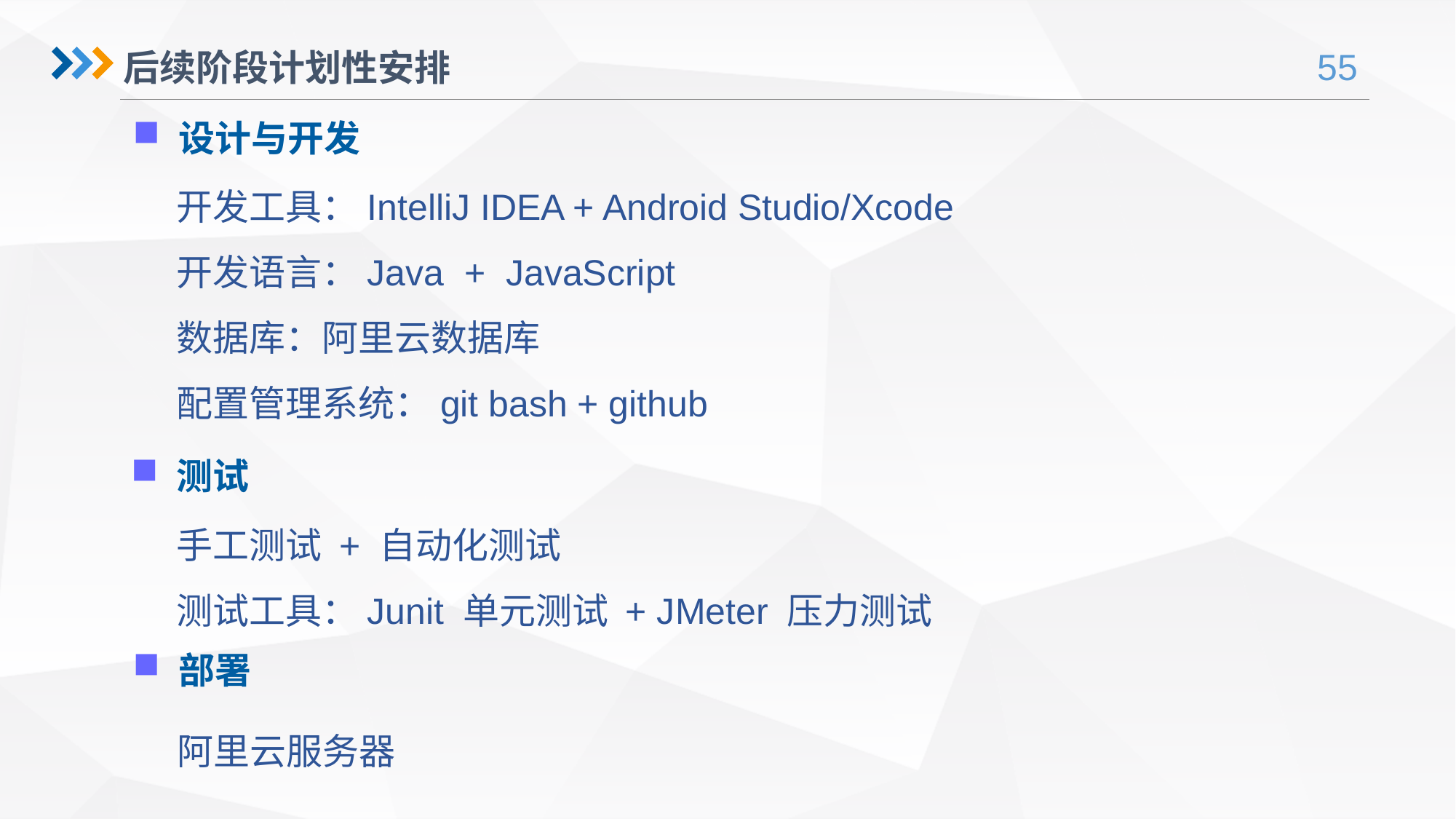

后续阶段计划性安排
设计与开发
开发工具：IntelliJ IDEA + Android Studio/Xcode
开发语言：Java  +  JavaScript
数据库：阿里云数据库
配置管理系统：git bash + github
测试
手工测试 + 自动化测试
测试工具：Junit 单元测试 + JMeter 压力测试
部署
阿里云服务器